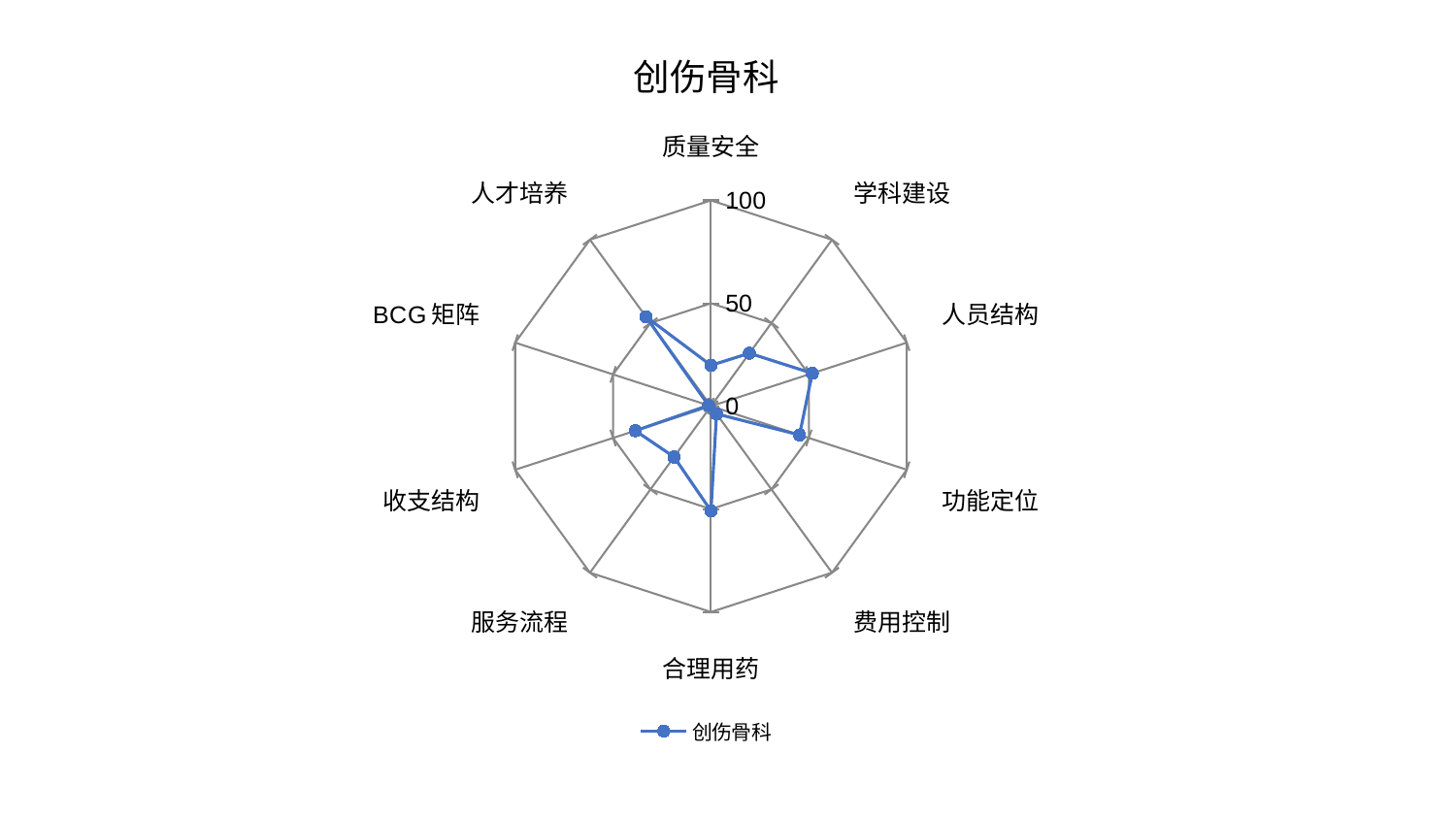

### Chart: 创伤骨科

| Category | 创伤骨科 |
|---|---|
| 质量安全 | 19.85285584708028 |
| 学科建设 | 31.813725650420896 |
| 人员结构 | 51.71328086425203 |
| 功能定位 | 45.23491680671732 |
| 费用控制 | 4.614894239741101 |
| 合理用药 | 50.8481075274156 |
| 服务流程 | 30.517207132777934 |
| 收支结构 | 38.63435202880307 |
| BCG矩阵 | 1.2338688375174496 |
| 人才培养 | 53.78125237621483 |
148